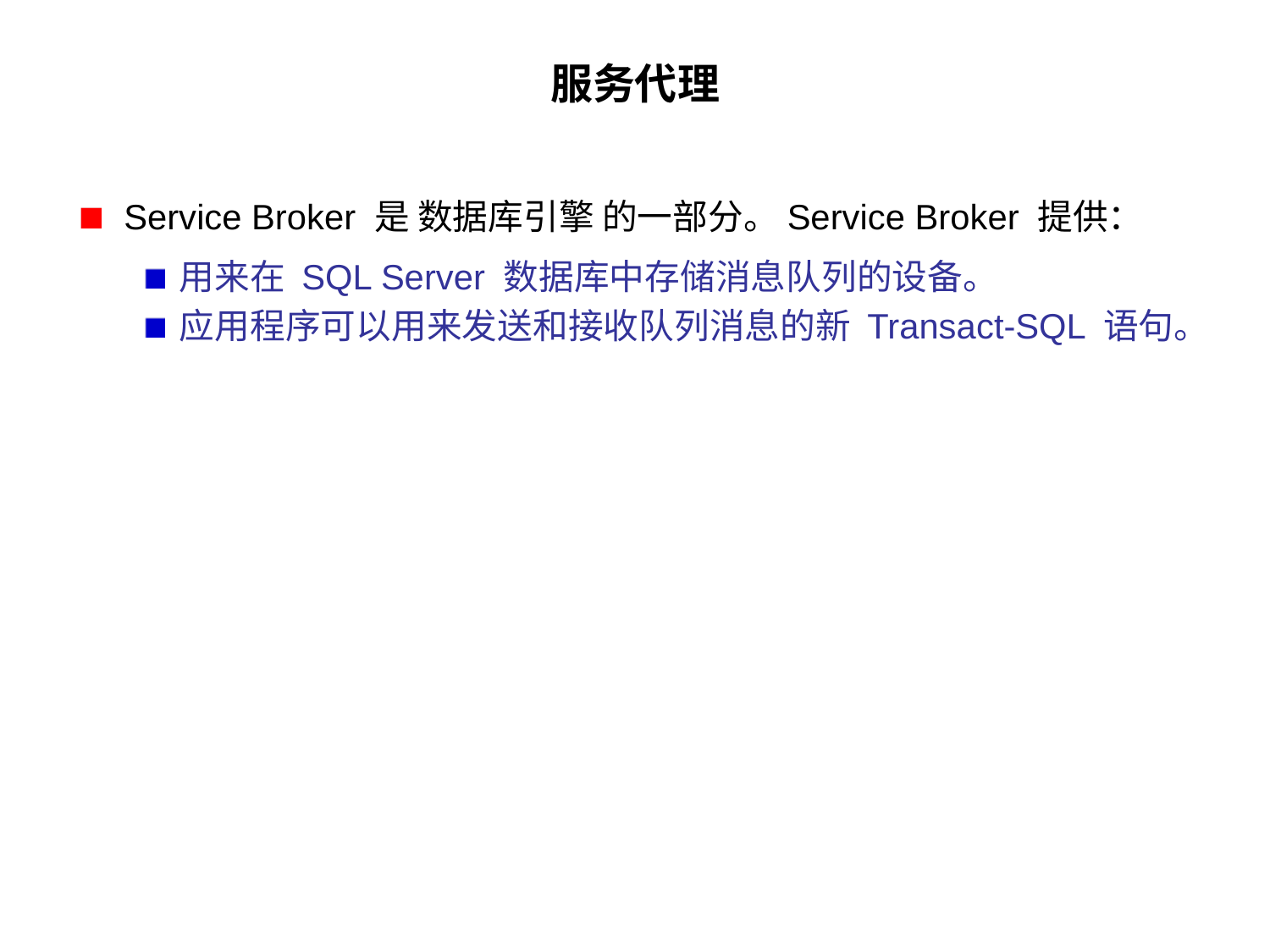

# 服务代理
Service Broker 是 数据库引擎 的一部分。Service Broker 提供：
用来在 SQL Server 数据库中存储消息队列的设备。
应用程序可以用来发送和接收队列消息的新 Transact-SQL 语句。